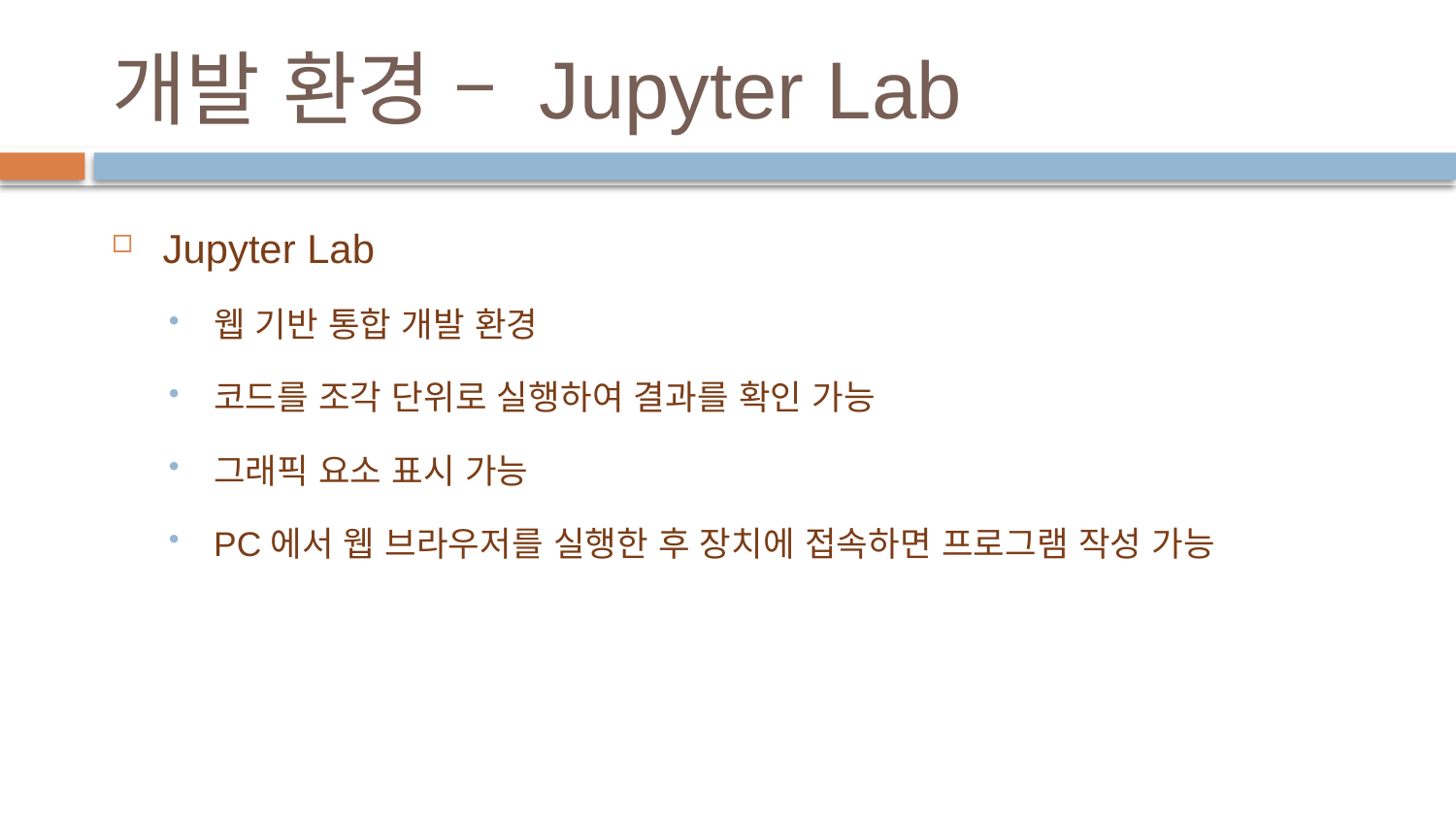

# 개발 환경 – Jupyter Lab
Jupyter Lab
웹 기반 통합 개발 환경
코드를 조각 단위로 실행하여 결과를 확인 가능
그래픽 요소 표시 가능
PC에서 웹 브라우저를 실행한 후 장치에 접속하면 프로그램 작성 가능